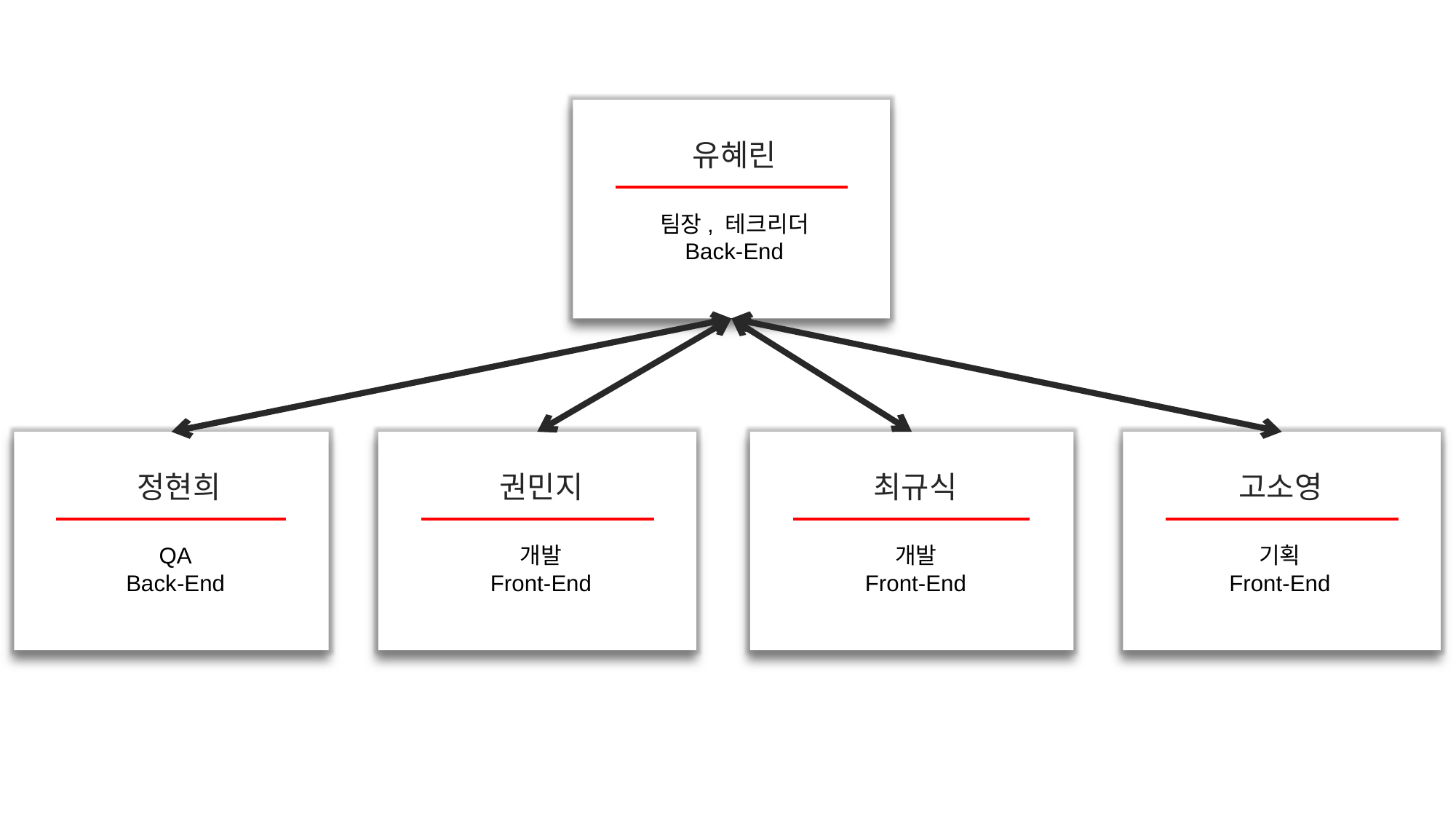

유혜린
팀장, 테크리더
Back-End

정현희
권민지
최규식
고소영
QA
Back-End
개발
Front-End
개발
Front-End
기획
Front-End